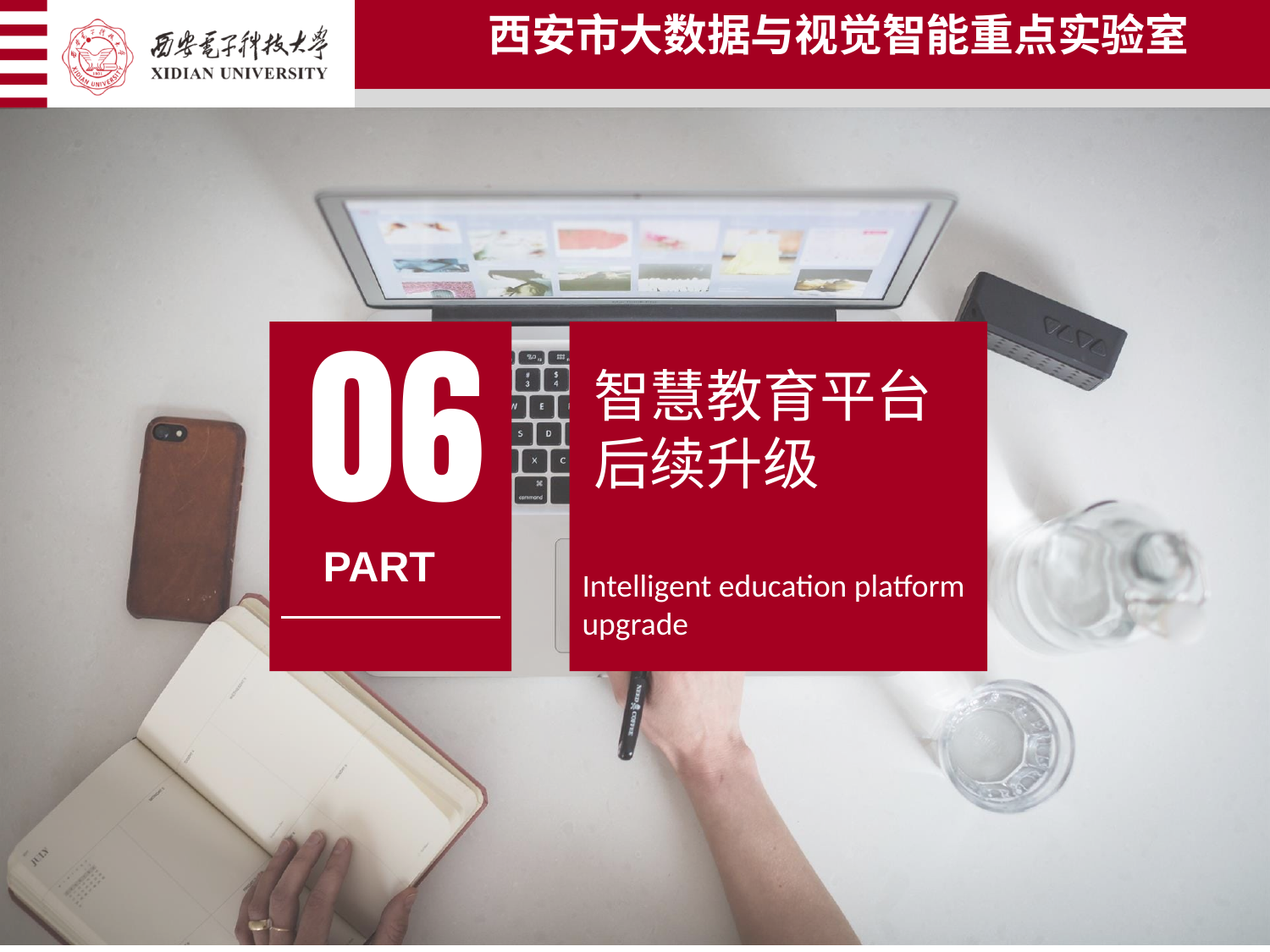

西安市大数据与视觉智能重点实验室

06
PART

智慧教育平台
后续升级
Intelligent education platform upgrade